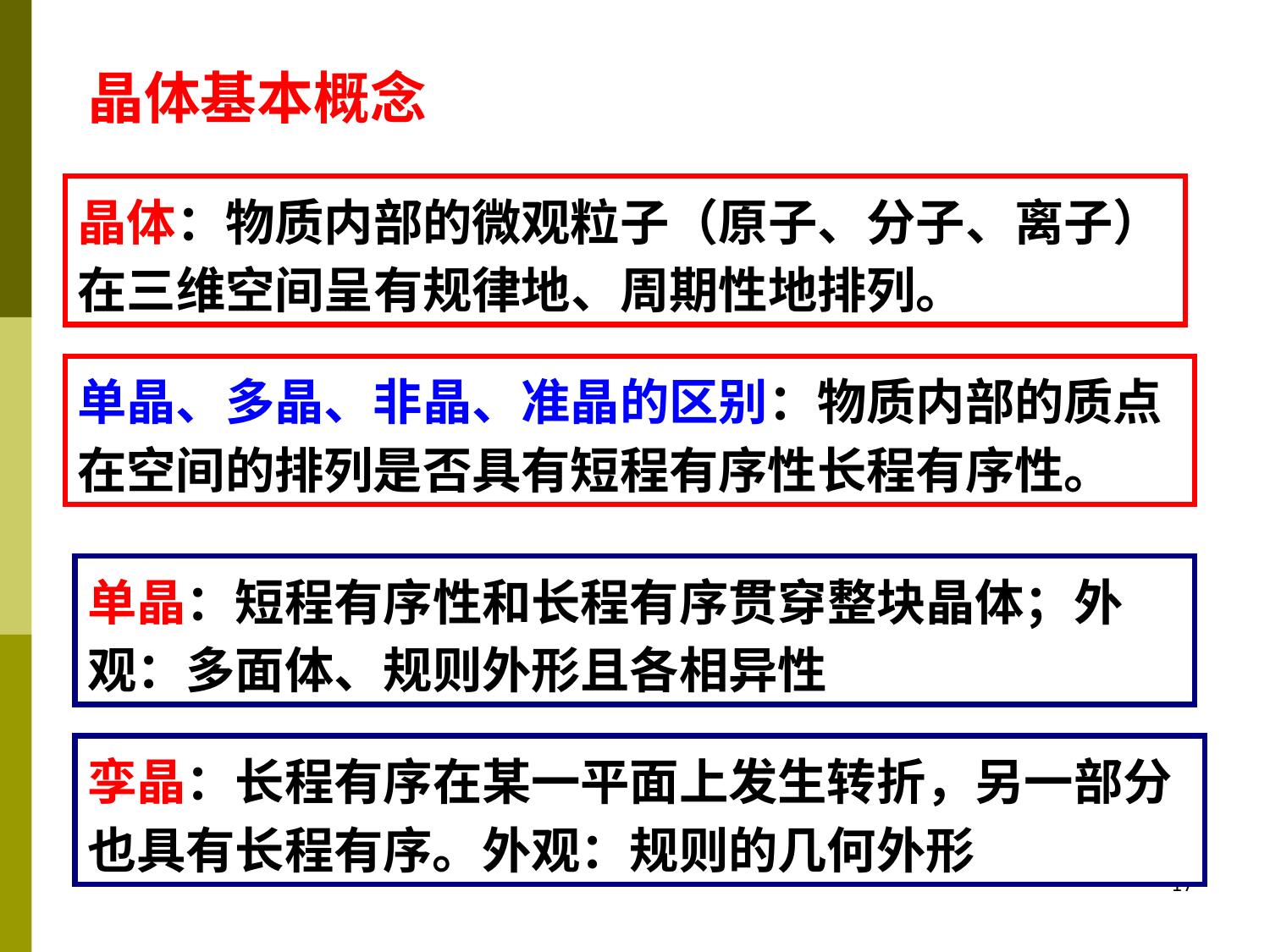

晶体基本概念
晶体：物质内部的微观粒子（原子、分子、离子）在三维空间呈有规律地、周期性地排列。
单晶、多晶、非晶、准晶的区别：物质内部的质点在空间的排列是否具有短程有序性长程有序性。
单晶：短程有序性和长程有序贯穿整块晶体；外观：多面体、规则外形且各相异性
孪晶：长程有序在某一平面上发生转折，另一部分也具有长程有序。外观：规则的几何外形
17